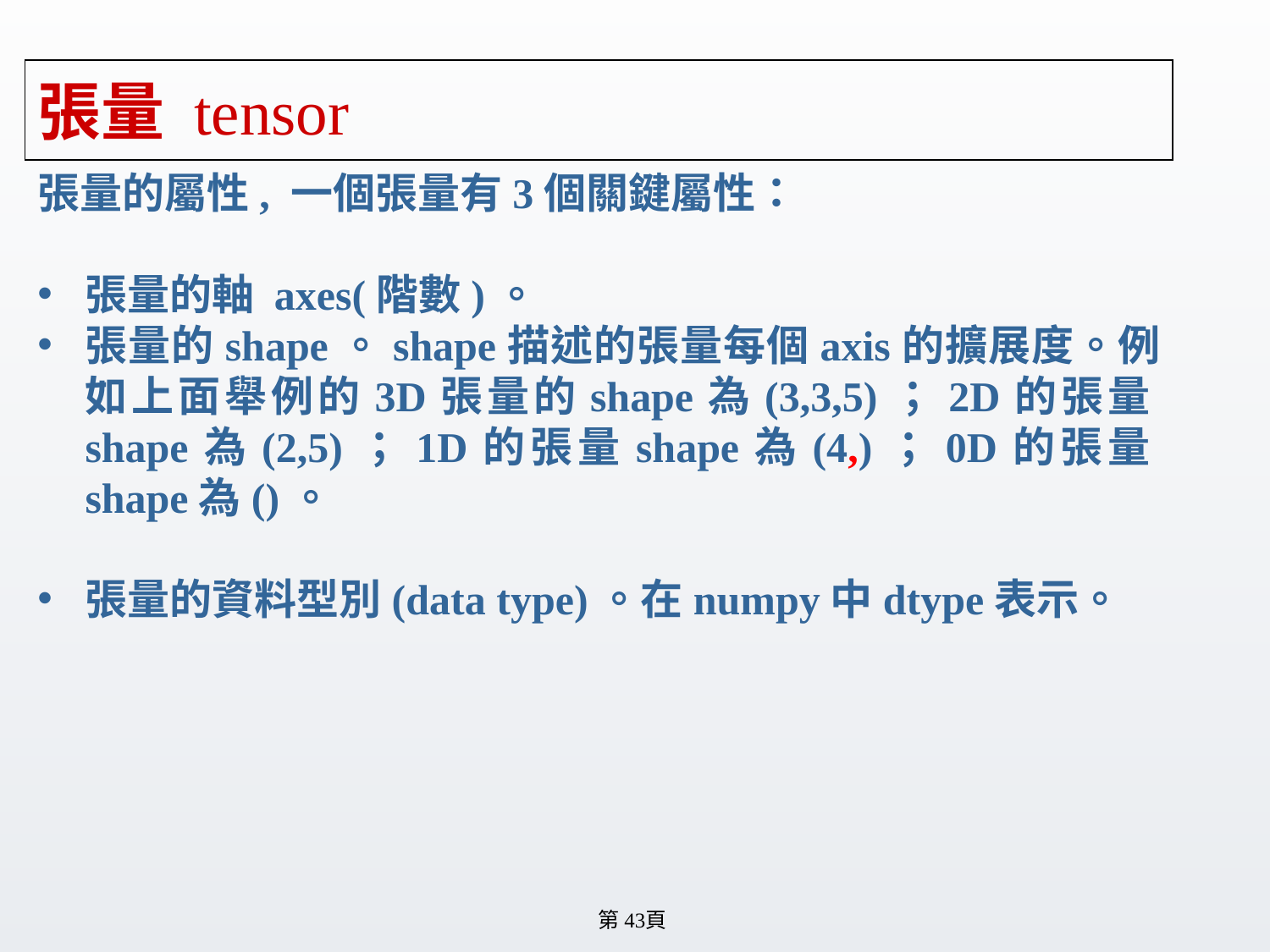

# 張量 tensor
張量的屬性, 一個張量有3個關鍵屬性：

張量的軸 axes(階數)。
張量的shape。shape描述的張量每個axis的擴展度。例如上面舉例的3D張量的shape為(3,3,5)；2D的張量shape為(2,5)；1D的張量shape為(4,)；0D的張量shape為()。

張量的資料型別(data type)。在numpy中dtype表示。